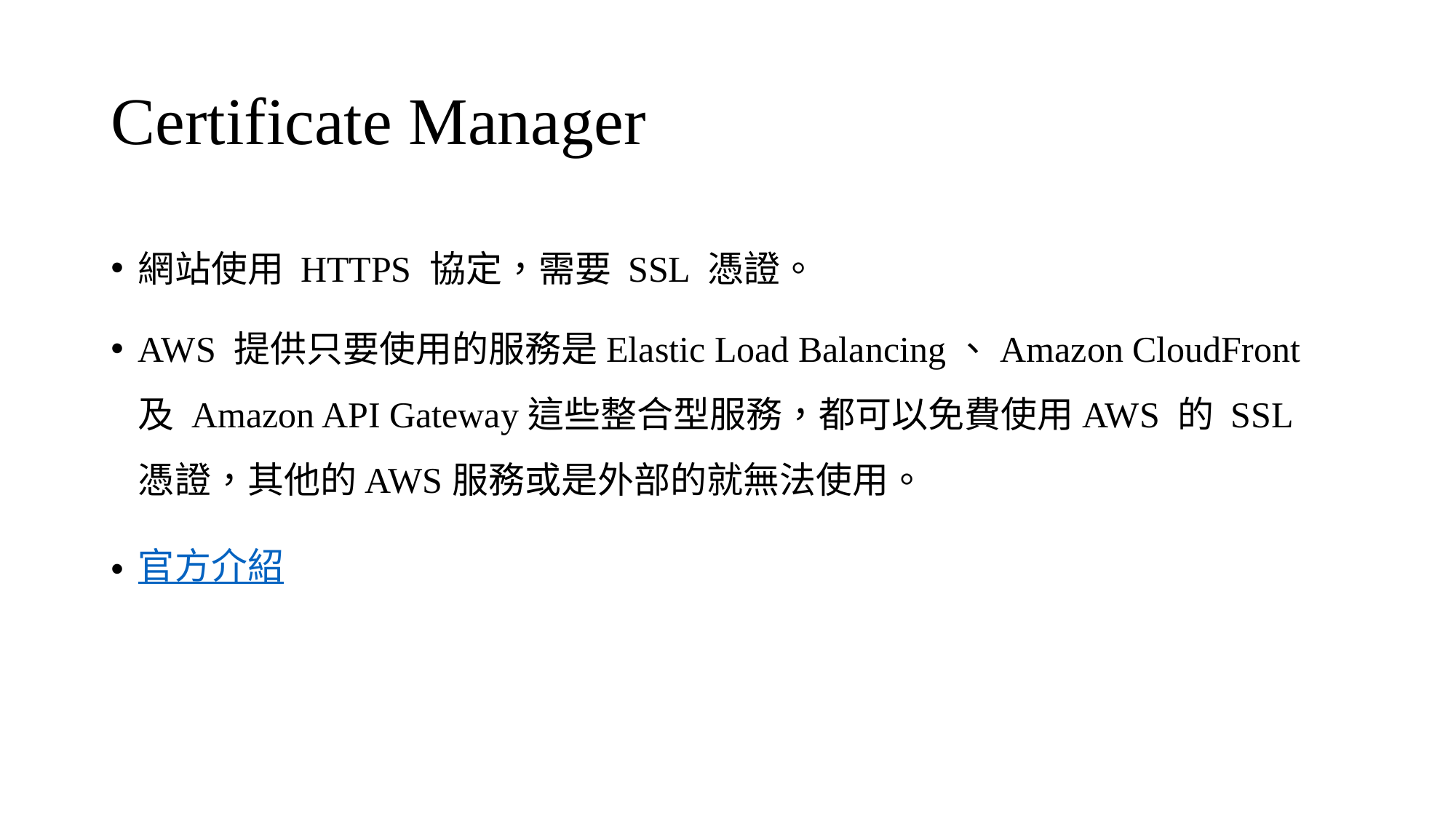

# Certificate Manager
網站使用 HTTPS 協定，需要 SSL 憑證。
AWS 提供只要使用的服務是Elastic Load Balancing、Amazon CloudFront 及 Amazon API Gateway這些整合型服務，都可以免費使用AWS 的 SSL 憑證，其他的AWS服務或是外部的就無法使用。
官方介紹